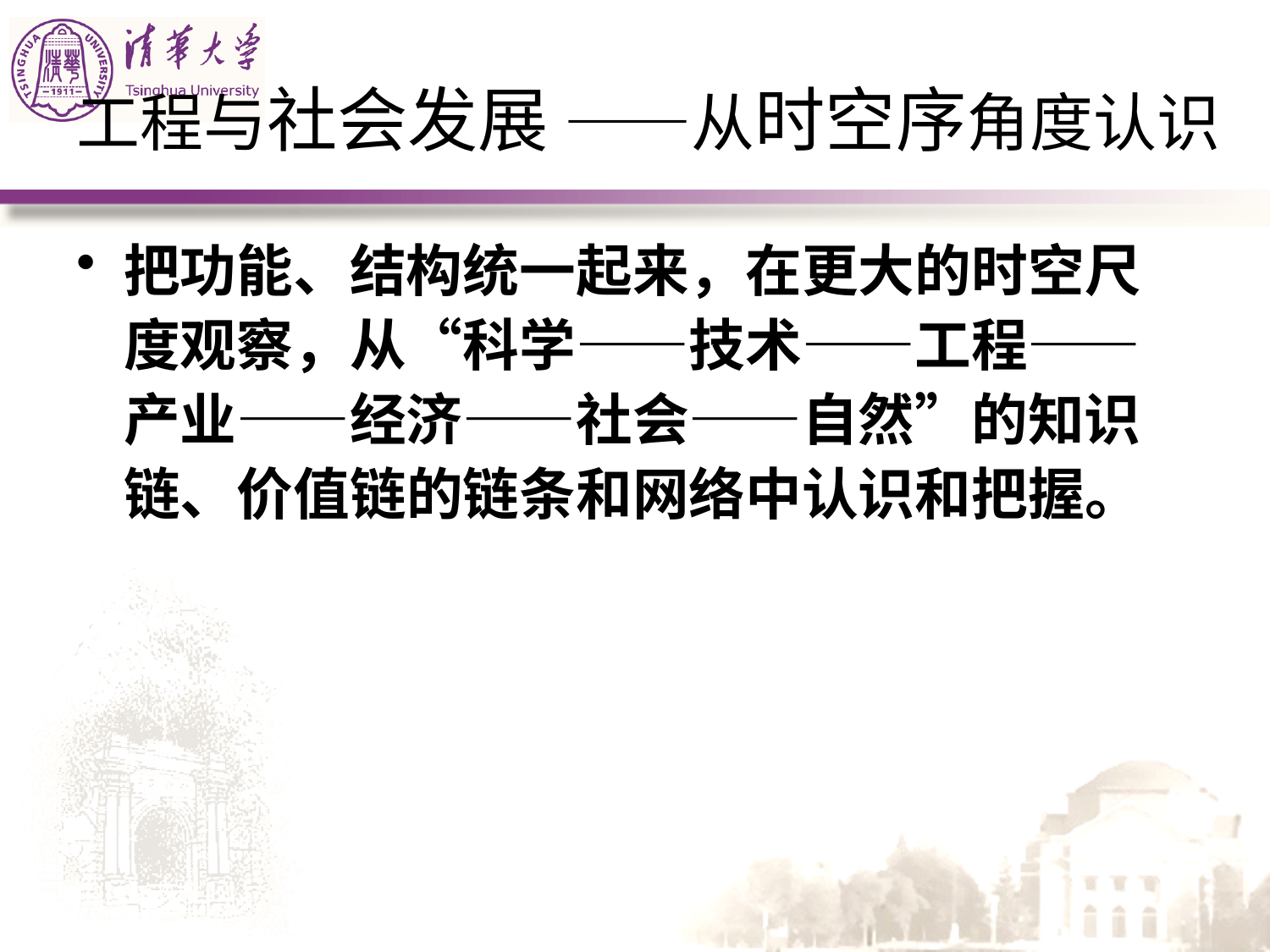

# 工程与社会发展 ——从时空序角度认识
把功能、结构统一起来，在更大的时空尺度观察，从“科学——技术——工程——产业——经济——社会——自然”的知识链、价值链的链条和网络中认识和把握。